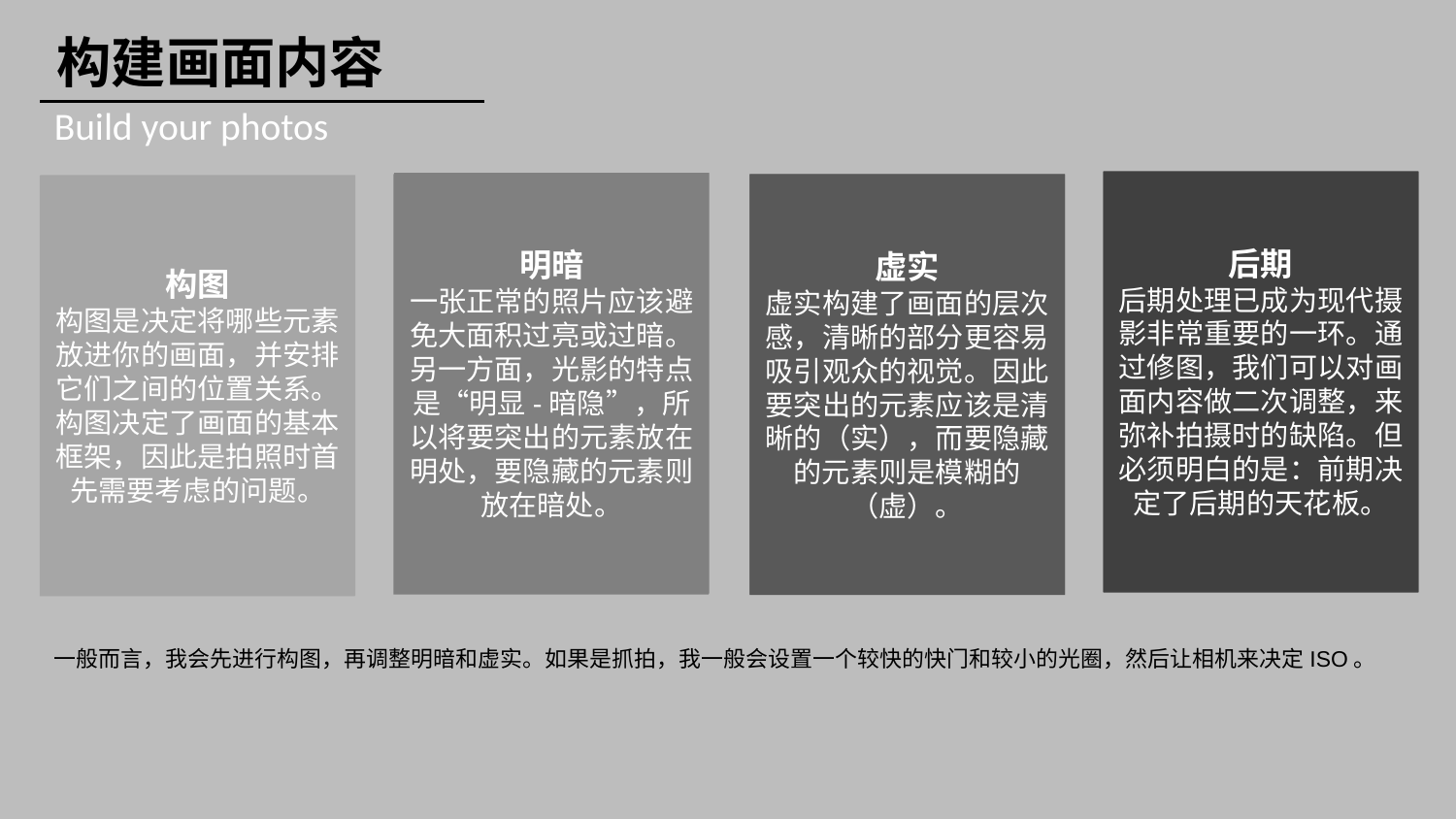

构建画面内容
Build your photos
后期
后期处理已成为现代摄影非常重要的一环。通过修图，我们可以对画面内容做二次调整，来弥补拍摄时的缺陷。但必须明白的是：前期决定了后期的天花板。
后期
明暗
一张正常的照片应该避免大面积过亮或过暗。另一方面，光影的特点是“明显-暗隐”，所以将要突出的元素放在明处，要隐藏的元素则放在暗处。
明暗
虚实
虚实
虚实构建了画面的层次感，清晰的部分更容易吸引观众的视觉。因此要突出的元素应该是清晰的（实），而要隐藏的元素则是模糊的（虚）。
构图
构图是决定将哪些元素放进你的画面，并安排它们之间的位置关系。构图决定了画面的基本框架，因此是拍照时首先需要考虑的问题。
构图
一般而言，我会先进行构图，再调整明暗和虚实。如果是抓拍，我一般会设置一个较快的快门和较小的光圈，然后让相机来决定ISO。